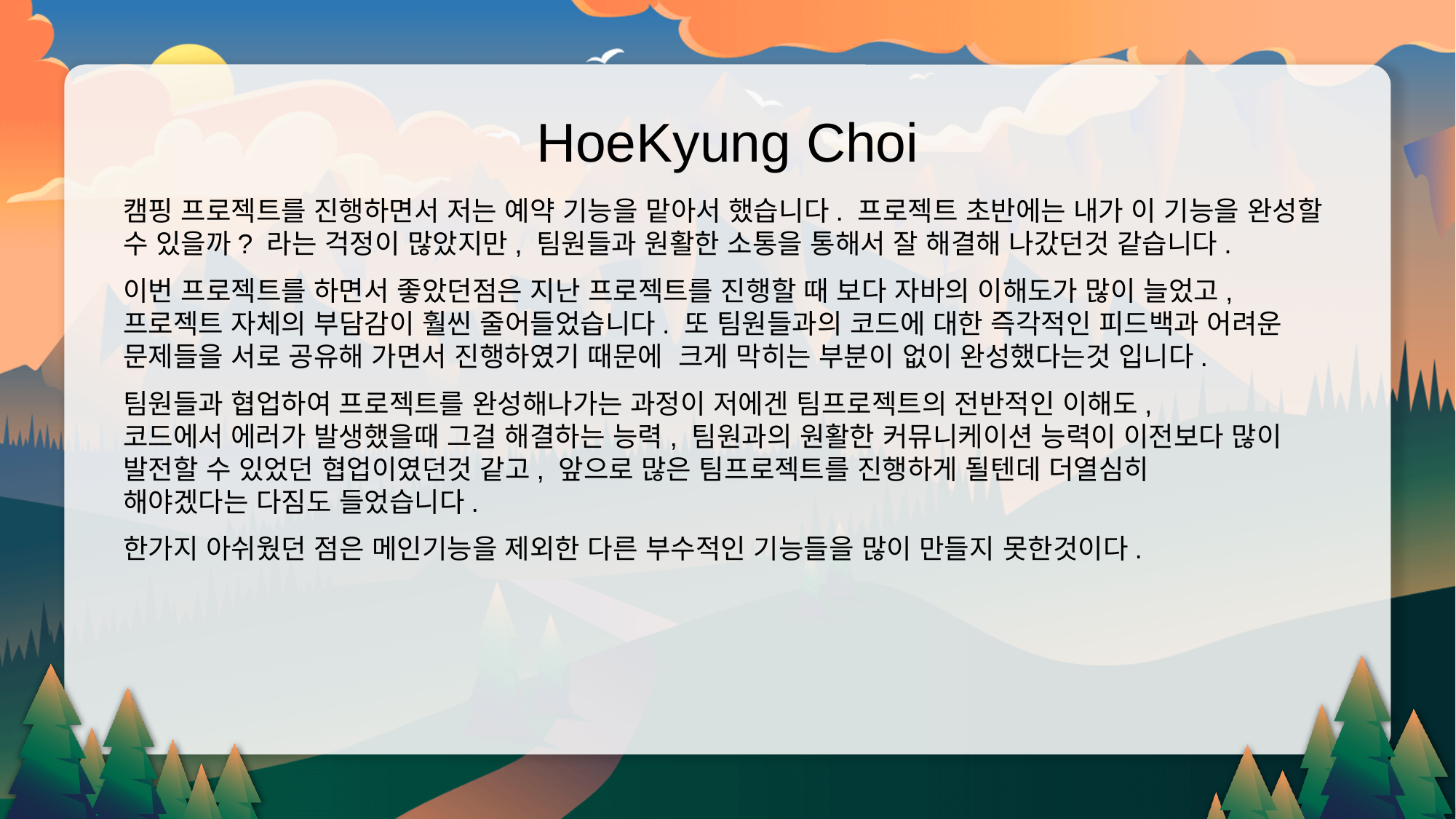

HoeKyung Choi
캠핑 프로젝트를 진행하면서 저는 예약 기능을 맡아서 했습니다. 프로젝트 초반에는 내가 이 기능을 완성할 수 있을까? 라는 걱정이 많았지만, 팀원들과 원활한 소통을 통해서 잘 해결해 나갔던것 같습니다.

이번 프로젝트를 하면서 좋았던점은 지난 프로젝트를 진행할 때 보다 자바의 이해도가 많이 늘었고, 프로젝트 자체의 부담감이 훨씬 줄어들었습니다. 또 팀원들과의 코드에 대한 즉각적인 피드백과 어려운 문제들을 서로 공유해 가면서 진행하였기 때문에  크게 막히는 부분이 없이 완성했다는것 입니다.

팀원들과 협업하여 프로젝트를 완성해나가는 과정이 저에겐 팀프로젝트의 전반적인 이해도,
코드에서 에러가 발생했을때 그걸 해결하는 능력, 팀원과의 원활한 커뮤니케이션 능력이 이전보다 많이 발전할 수 있었던 협업이였던것 같고, 앞으로 많은 팀프로젝트를 진행하게 될텐데 더열심히
해야겠다는 다짐도 들었습니다.

한가지 아쉬웠던 점은 메인기능을 제외한 다른 부수적인 기능들을 많이 만들지 못한것이다.